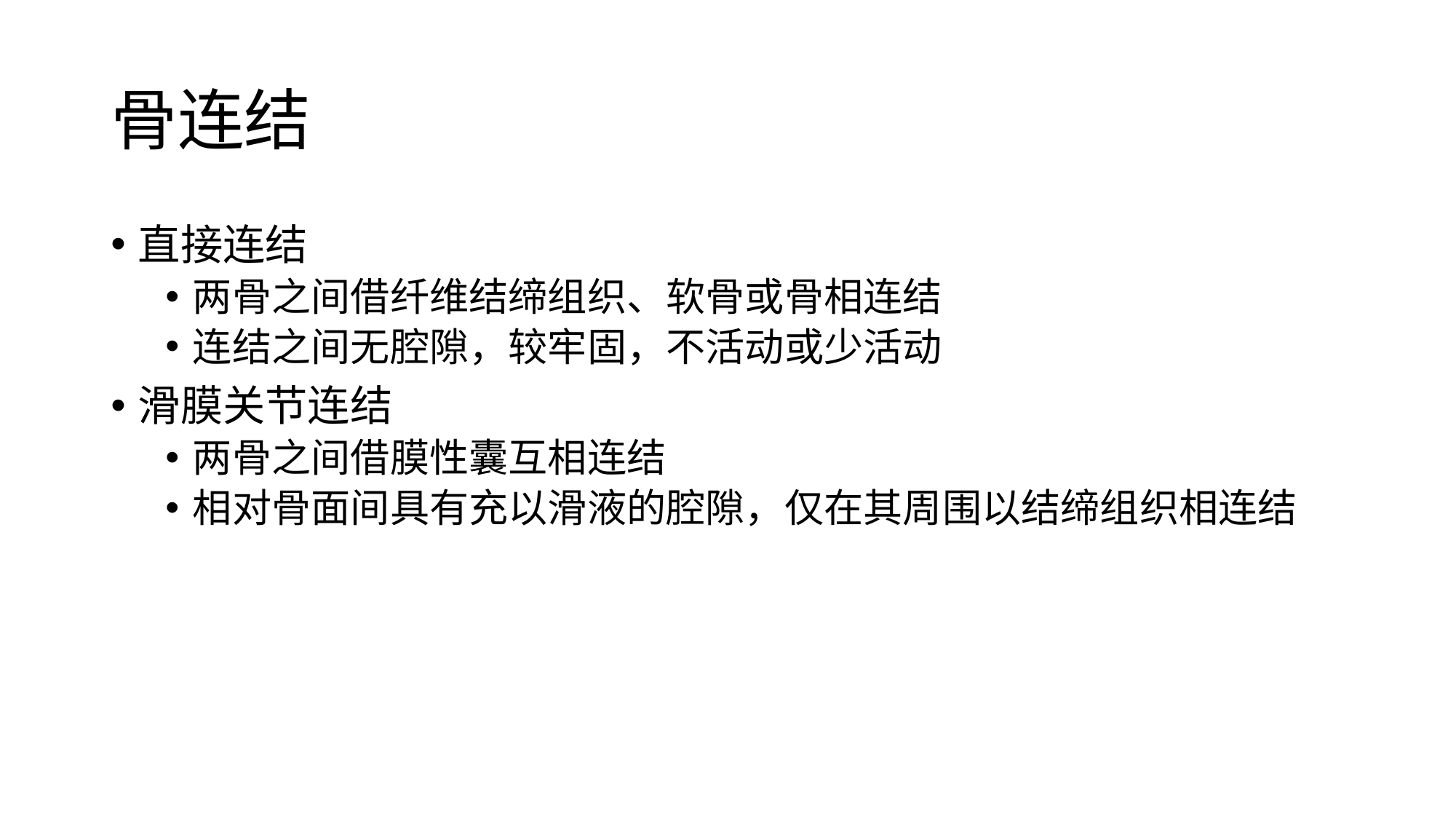

# 骨连结
直接连结
两骨之间借纤维结缔组织、软骨或骨相连结
连结之间无腔隙，较牢固，不活动或少活动
滑膜关节连结
两骨之间借膜性囊互相连结
相对骨面间具有充以滑液的腔隙，仅在其周围以结缔组织相连结